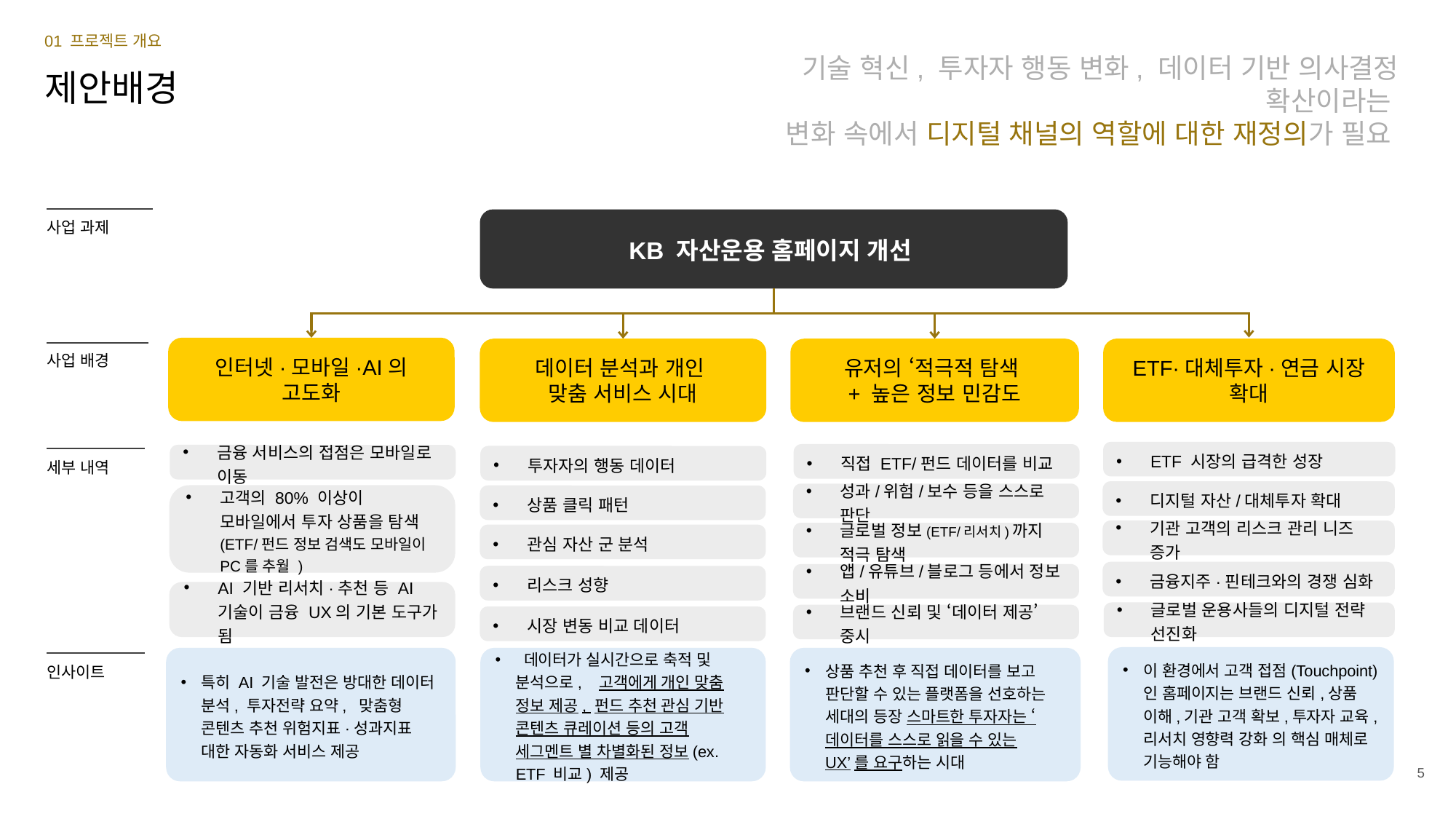

01 프로젝트 개요
기술 혁신, 투자자 행동 변화, 데이터 기반 의사결정 확산이라는
변화 속에서 디지털 채널의 역할에 대한 재정의가 필요
제안배경
KB 자산운용 홈페이지 개선
사업 과제
인터넷·모바일·AI의 고도화
ETF·대체투자·연금 시장 확대
데이터 분석과 개인
맞춤 서비스 시대
유저의 ‘적극적 탐색
+ 높은 정보 민감도
사업 배경
ETF 시장의 급격한 성장
직접 ETF/펀드 데이터를 비교
금융 서비스의 접점은 모바일로 이동
투자자의 행동 데이터
세부 내역
디지털 자산/대체투자 확대
성과/위험/보수 등을 스스로 판단
고객의 80% 이상이 모바일에서 투자 상품을 탐색 (ETF/펀드 정보 검색도 모바일이 PC를 추월 )
상품 클릭 패턴
기관 고객의 리스크 관리 니즈 증가
글로벌 정보(ETF/리서치)까지 적극 탐색
관심 자산 군 분석
금융지주·핀테크와의 경쟁 심화
앱/유튜브/블로그 등에서 정보 소비
리스크 성향
AI 기반 리서치·추천 등 AI 기술이 금융 UX의 기본 도구가 됨
글로벌 운용사들의 디지털 전략 선진화
브랜드 신뢰 및 ‘데이터 제공’ 중시
시장 변동 비교 데이터

이 환경에서 고객 접점(Touchpoint)인 홈페이지는 브랜드 신뢰,상품 이해,기관 고객 확보,투자자 교육,리서치 영향력 강화 의 핵심 매체로 기능해야 함
특히 AI 기술 발전은 방대한 데이터 분석, 투자전략 요약,  맞춤형 콘텐츠 추천 위험지표·성과지표  대한 자동화 서비스 제공
 데이터가 실시간으로 축적 및 분석으로,   고객에게 개인 맞춤 정보 제공, 펀드 추천 관심 기반 콘텐츠 큐레이션 등의 고객 세그멘트 별 차별화된 정보(ex. ETF 비교) 제공
상품 추천 후 직접 데이터를 보고 판단할 수 있는 플랫폼을 선호하는 세대의 등장 스마트한 투자자는 ‘데이터를 스스로 읽을 수 있는 UX’를 요구하는 시대
인사이트
5